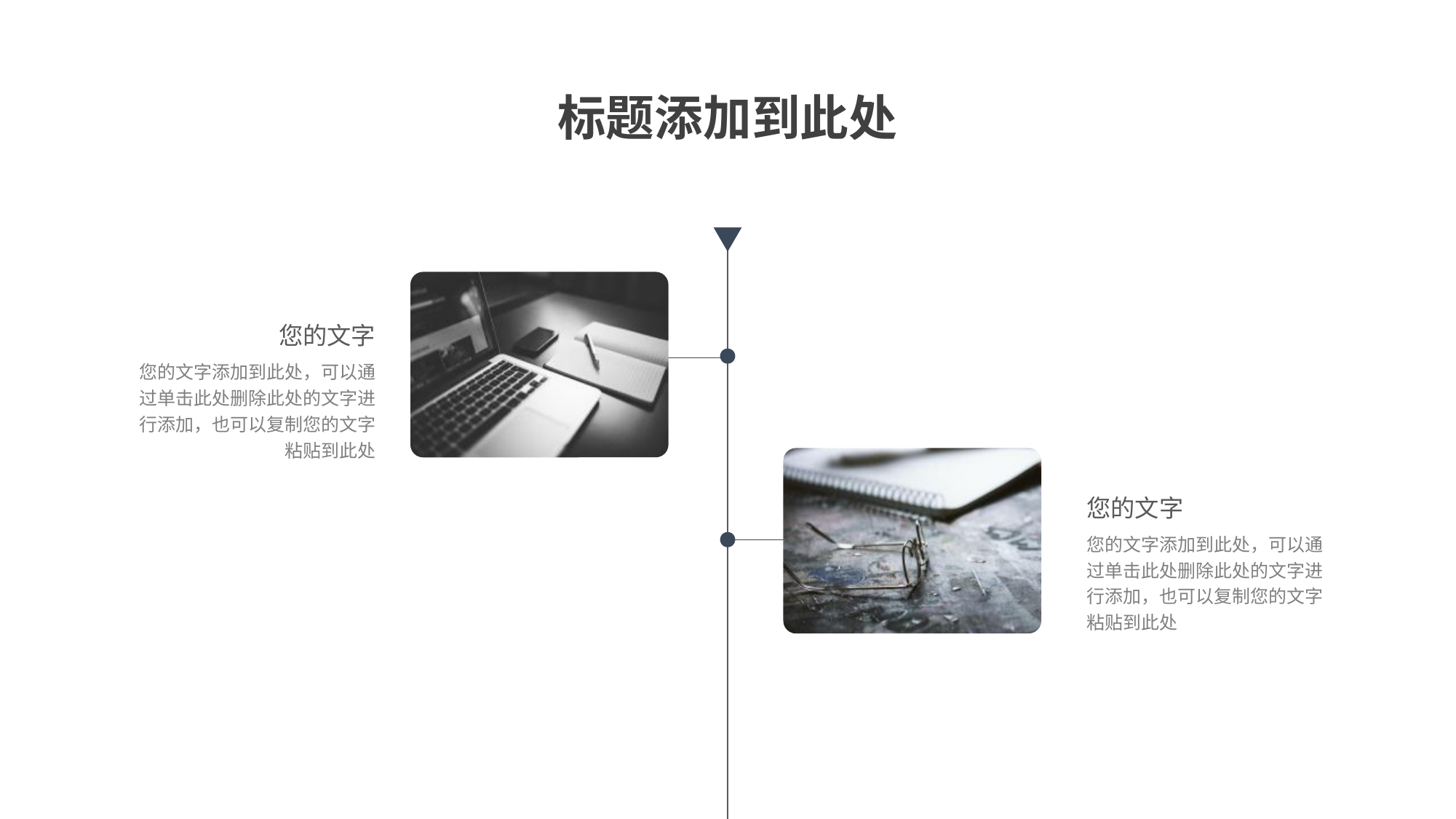

标题添加到此处

您的文字
您的文字添加到此处，可以通过单击此处删除此处的文字进行添加，也可以复制您的文字粘贴到此处

您的文字
您的文字添加到此处，可以通过单击此处删除此处的文字进行添加，也可以复制您的文字粘贴到此处